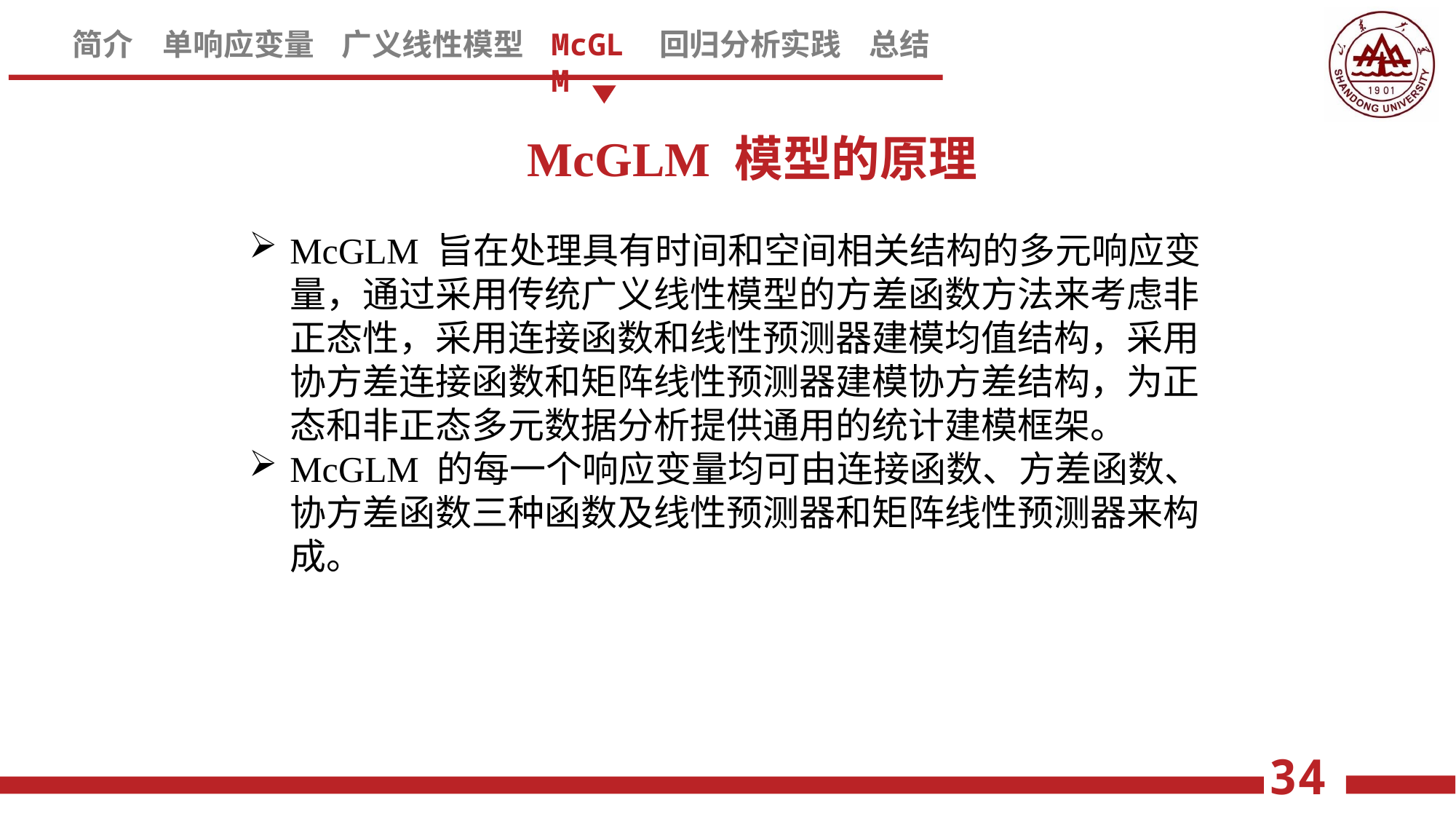

McGLM 模型的原理
McGLM 旨在处理具有时间和空间相关结构的多元响应变量，通过采用传统广义线性模型的方差函数方法来考虑非正态性，采用连接函数和线性预测器建模均值结构，采用协方差连接函数和矩阵线性预测器建模协方差结构，为正态和非正态多元数据分析提供通用的统计建模框架。
McGLM 的每一个响应变量均可由连接函数、方差函数、协方差函数三种函数及线性预测器和矩阵线性预测器来构成。